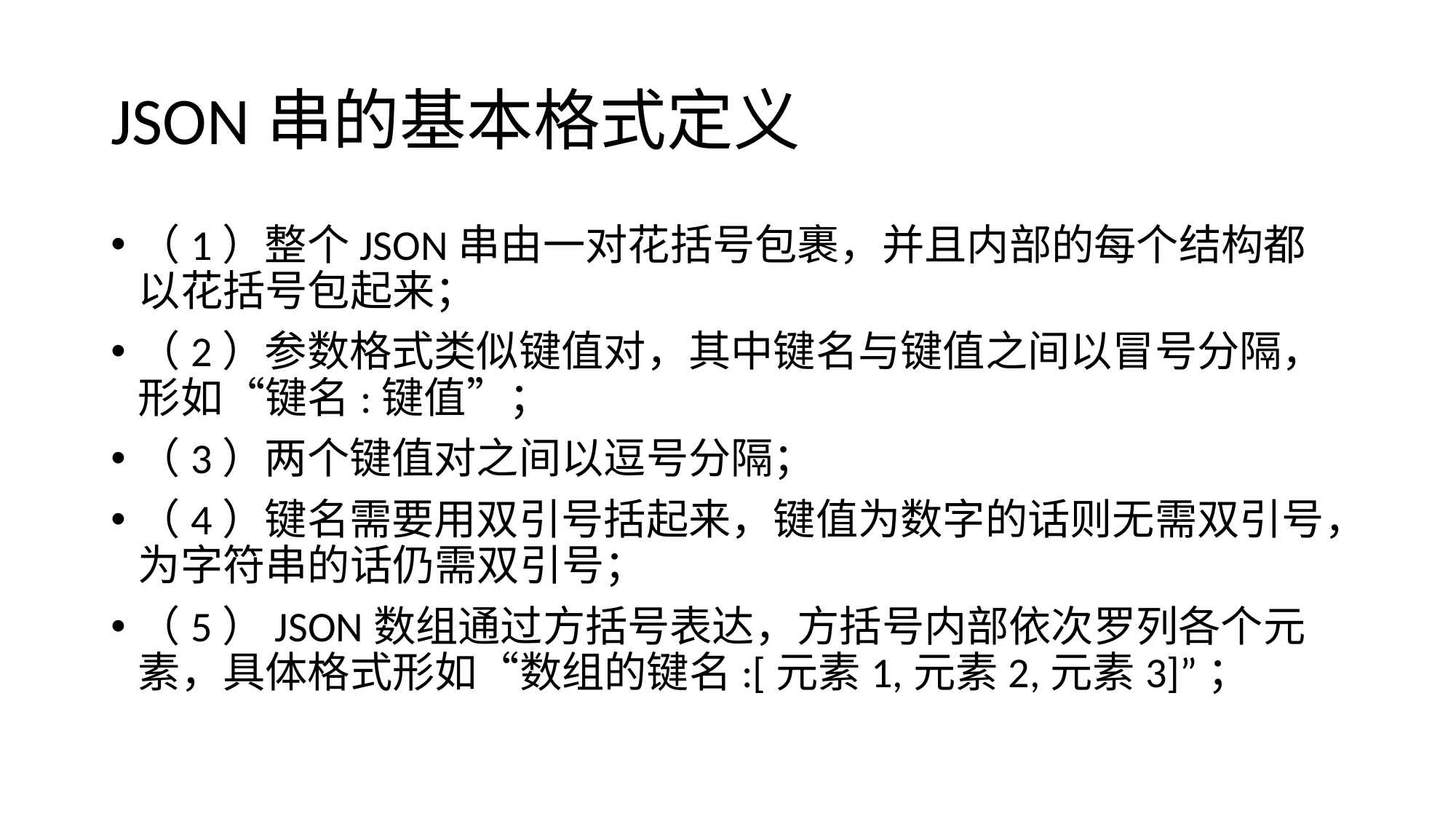

# JSON串的基本格式定义
（1）整个JSON串由一对花括号包裹，并且内部的每个结构都以花括号包起来；
（2）参数格式类似键值对，其中键名与键值之间以冒号分隔，形如“键名:键值”；
（3）两个键值对之间以逗号分隔；
（4）键名需要用双引号括起来，键值为数字的话则无需双引号，为字符串的话仍需双引号；
（5）JSON数组通过方括号表达，方括号内部依次罗列各个元素，具体格式形如“数组的键名:[元素1,元素2,元素3]”；